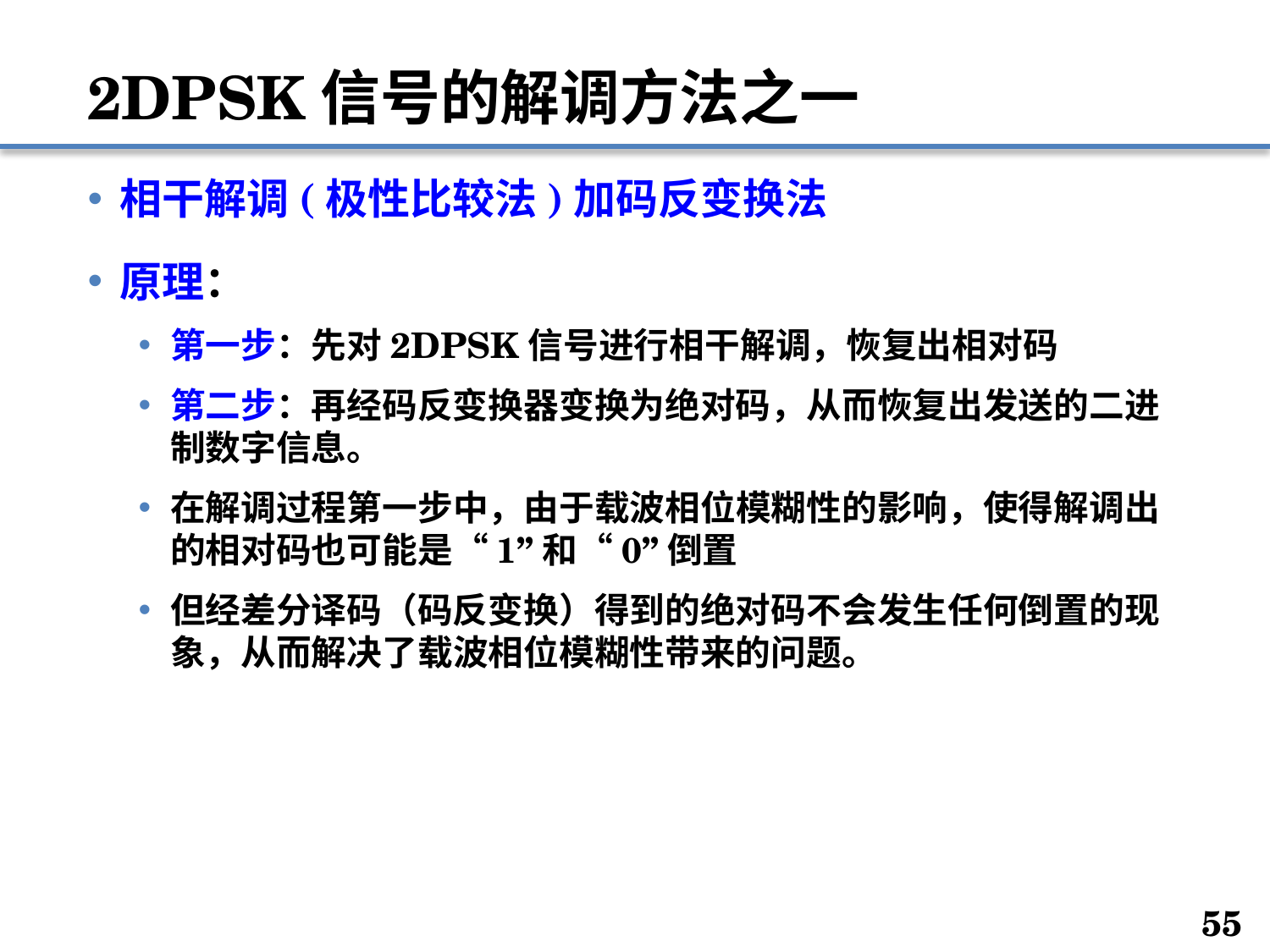

# 2DPSK信号的解调方法之一
相干解调(极性比较法)加码反变换法
原理：
第一步：先对2DPSK信号进行相干解调，恢复出相对码
第二步：再经码反变换器变换为绝对码，从而恢复出发送的二进制数字信息。
在解调过程第一步中，由于载波相位模糊性的影响，使得解调出的相对码也可能是“1”和“0”倒置
但经差分译码（码反变换）得到的绝对码不会发生任何倒置的现象，从而解决了载波相位模糊性带来的问题。
55